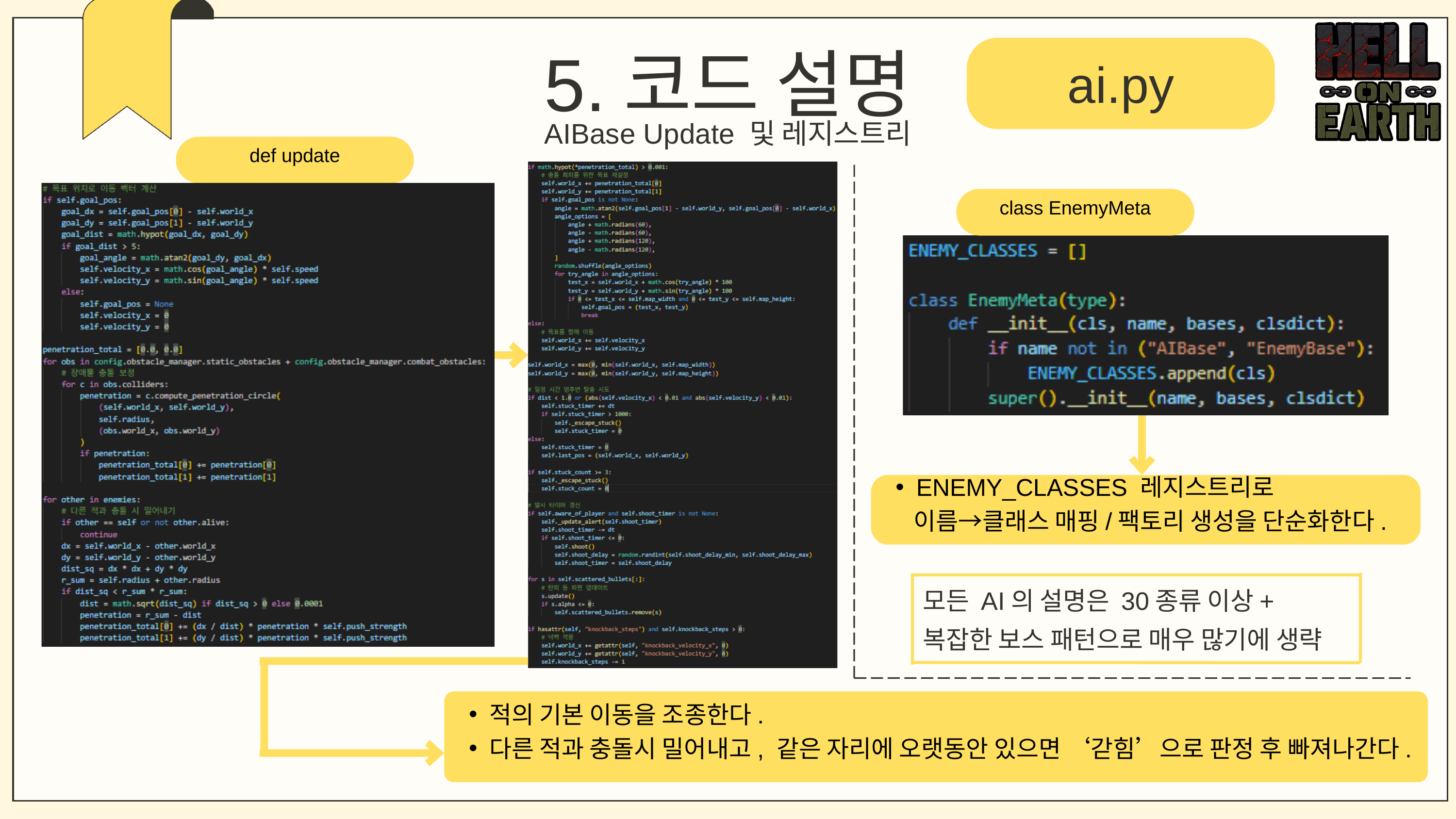

5.코드 설명

ai.py
AIBase Update 및 레지스트리

def update

class EnemyMeta

ENEMY_CLASSES 레지스트리로
      이름→클래스 매핑/팩토리 생성을 단순화한다.

모든 AI의 설명은 30종류 이상+복잡한 보스 패턴으로 매우 많기에 생략

적의 기본 이동을 조종한다.
다른 적과 충돌시 밀어내고, 같은 자리에 오랫동안 있으면 ‘갇힘’으로 판정 후 빠져나간다.